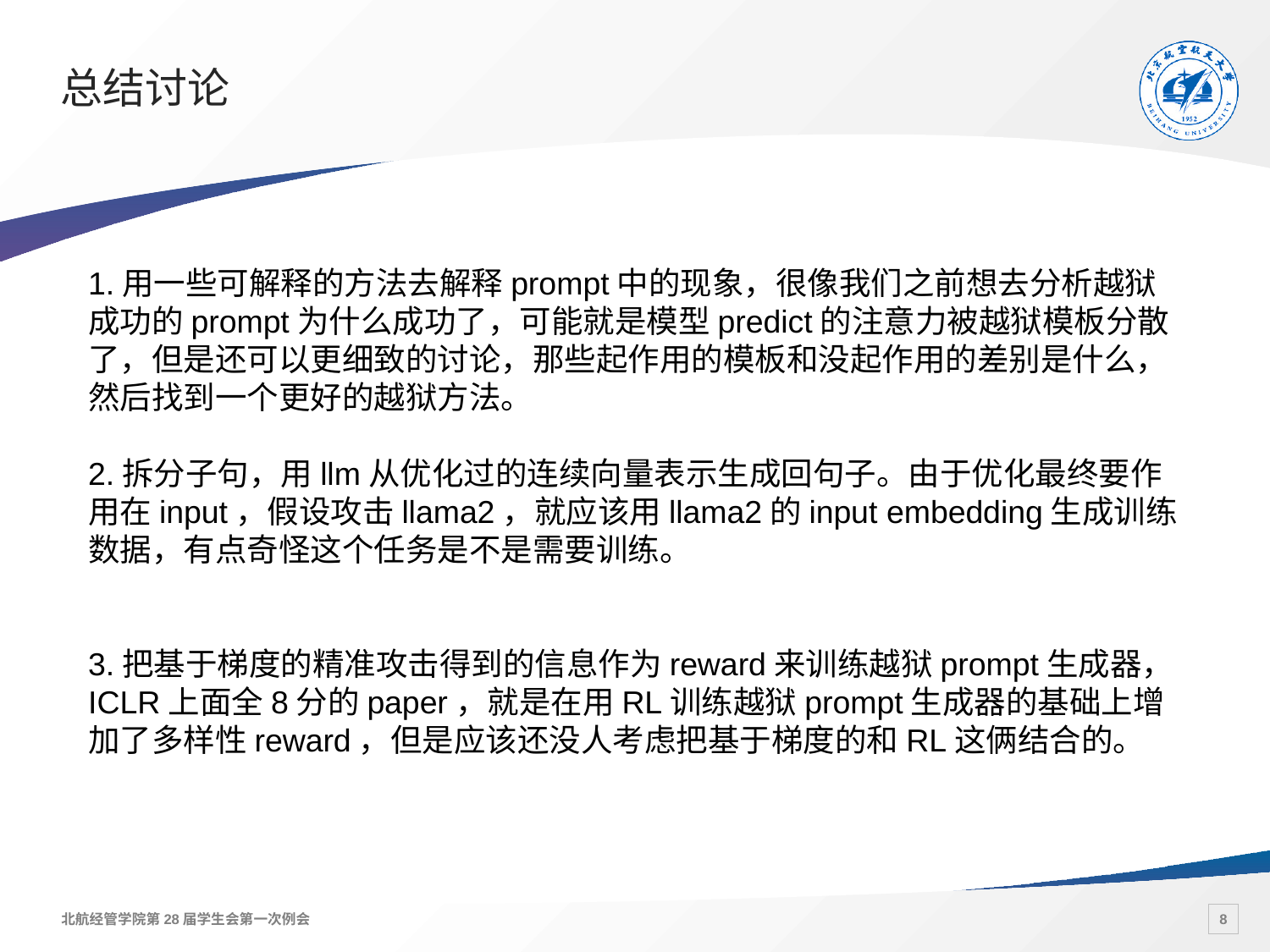

# 总结讨论
1.用一些可解释的方法去解释prompt中的现象，很像我们之前想去分析越狱成功的prompt为什么成功了，可能就是模型predict的注意力被越狱模板分散了，但是还可以更细致的讨论，那些起作用的模板和没起作用的差别是什么，然后找到一个更好的越狱方法。

2.拆分子句，用llm从优化过的连续向量表示生成回句子。由于优化最终要作用在input，假设攻击llama2，就应该用llama2的input embedding生成训练数据，有点奇怪这个任务是不是需要训练。

3.把基于梯度的精准攻击得到的信息作为reward来训练越狱prompt生成器，ICLR上面全8分的paper，就是在用RL训练越狱prompt生成器的基础上增加了多样性reward，但是应该还没人考虑把基于梯度的和RL这俩结合的。